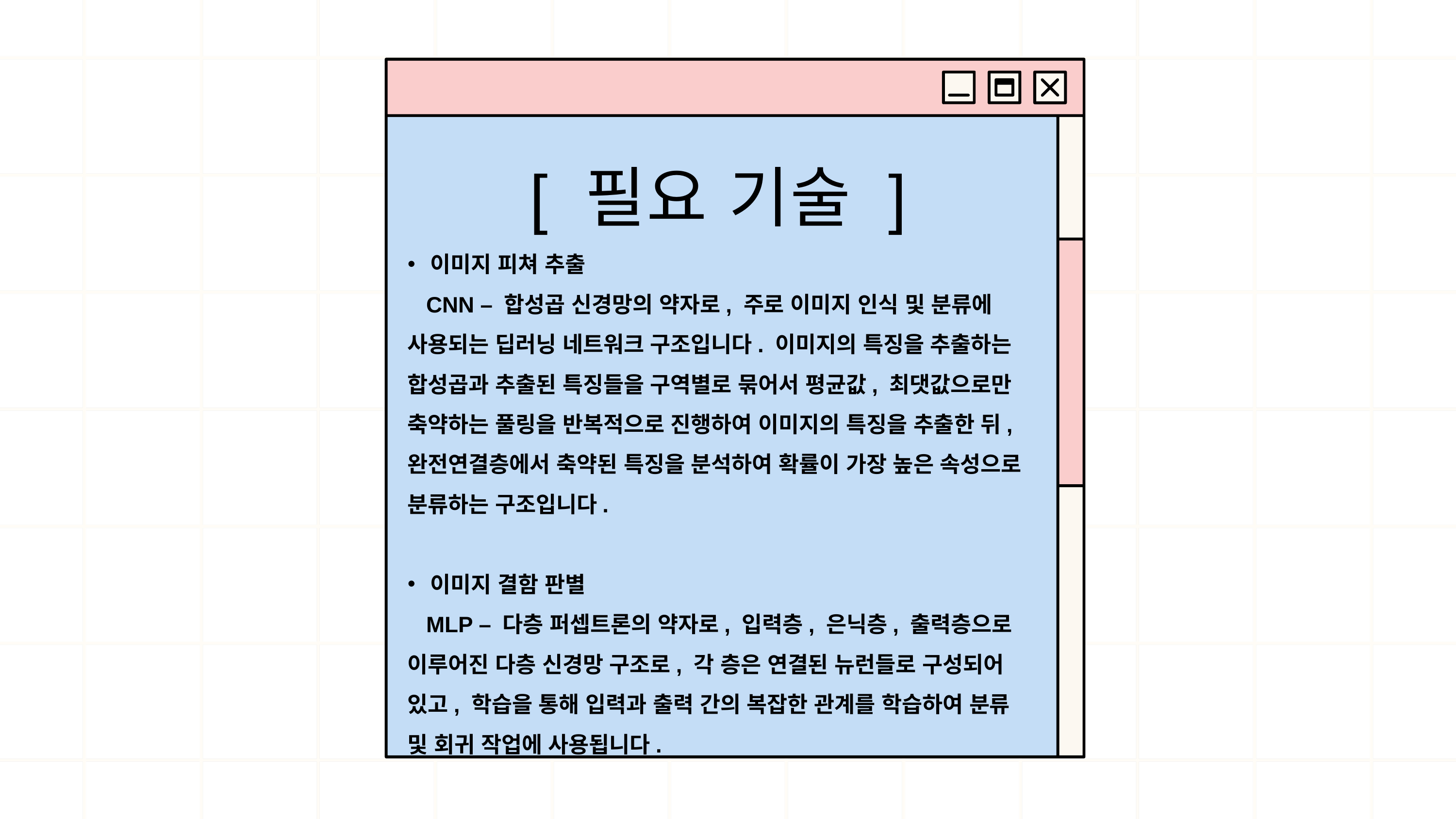

[ 필요 기술 ]
이미지 피쳐 추출
   CNN – 합성곱 신경망의 약자로, 주로 이미지 인식 및 분류에 사용되는 딥러닝 네트워크 구조입니다. 이미지의 특징을 추출하는 합성곱과 추출된 특징들을 구역별로 묶어서 평균값, 최댓값으로만 축약하는 풀링을 반복적으로 진행하여 이미지의 특징을 추출한 뒤, 완전연결층에서 축약된 특징을 분석하여 확률이 가장 높은 속성으로 분류하는 구조입니다.

이미지 결함 판별
   MLP – 다층 퍼셉트론의 약자로, 입력층, 은닉층, 출력층으로 이루어진 다층 신경망 구조로, 각 층은 연결된 뉴런들로 구성되어 있고, 학습을 통해 입력과 출력 간의 복잡한 관계를 학습하여 분류 및 회귀 작업에 사용됩니다.